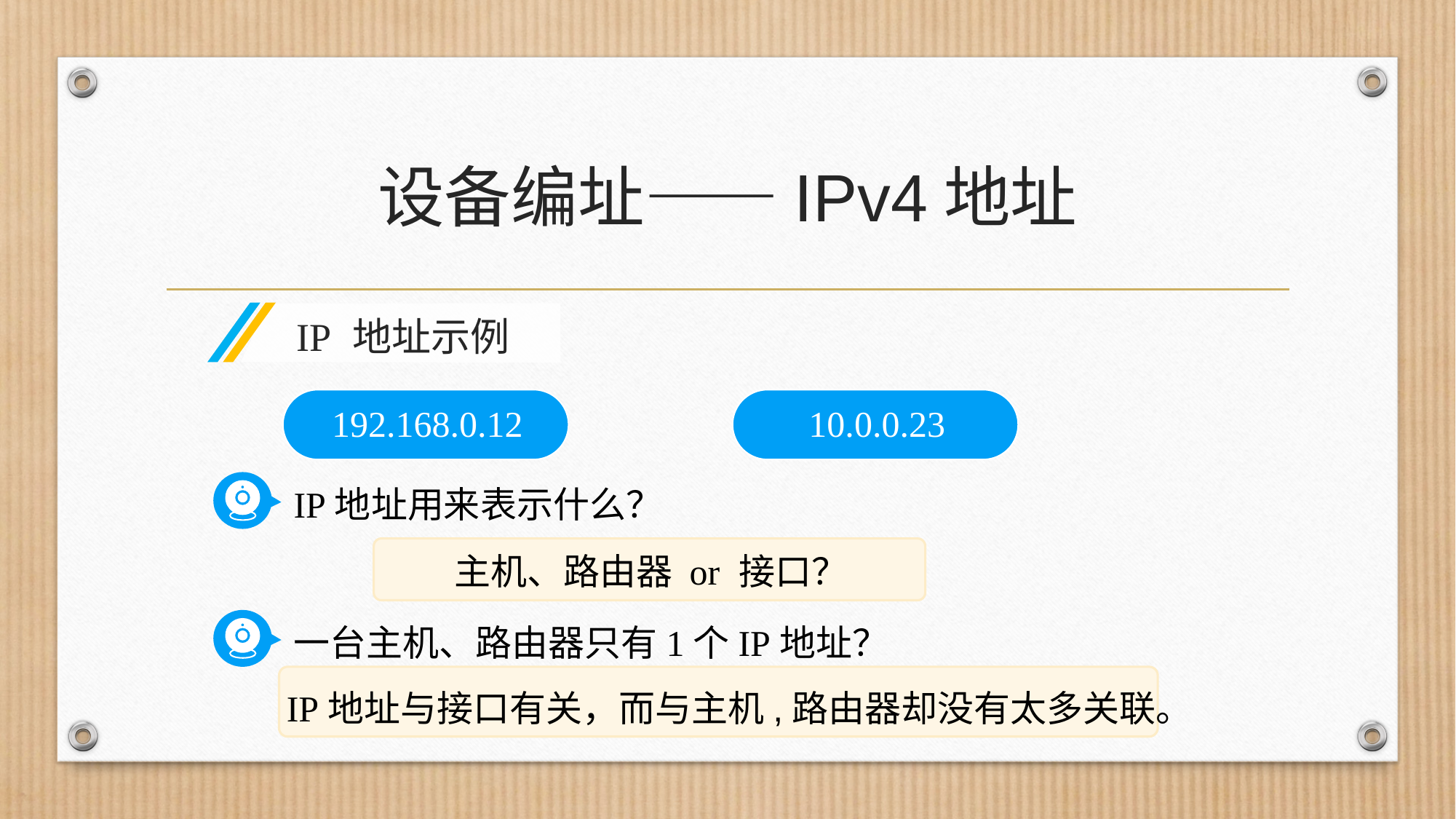

# 设备编址——IPv4地址

IP 地址示例

10.0.0.23

192.168.0.12

IP地址用来表示什么？

主机、路由器 or 接口？

一台主机、路由器只有1个IP地址？

IP地址与接口有关，而与主机,路由器却没有太多关联。